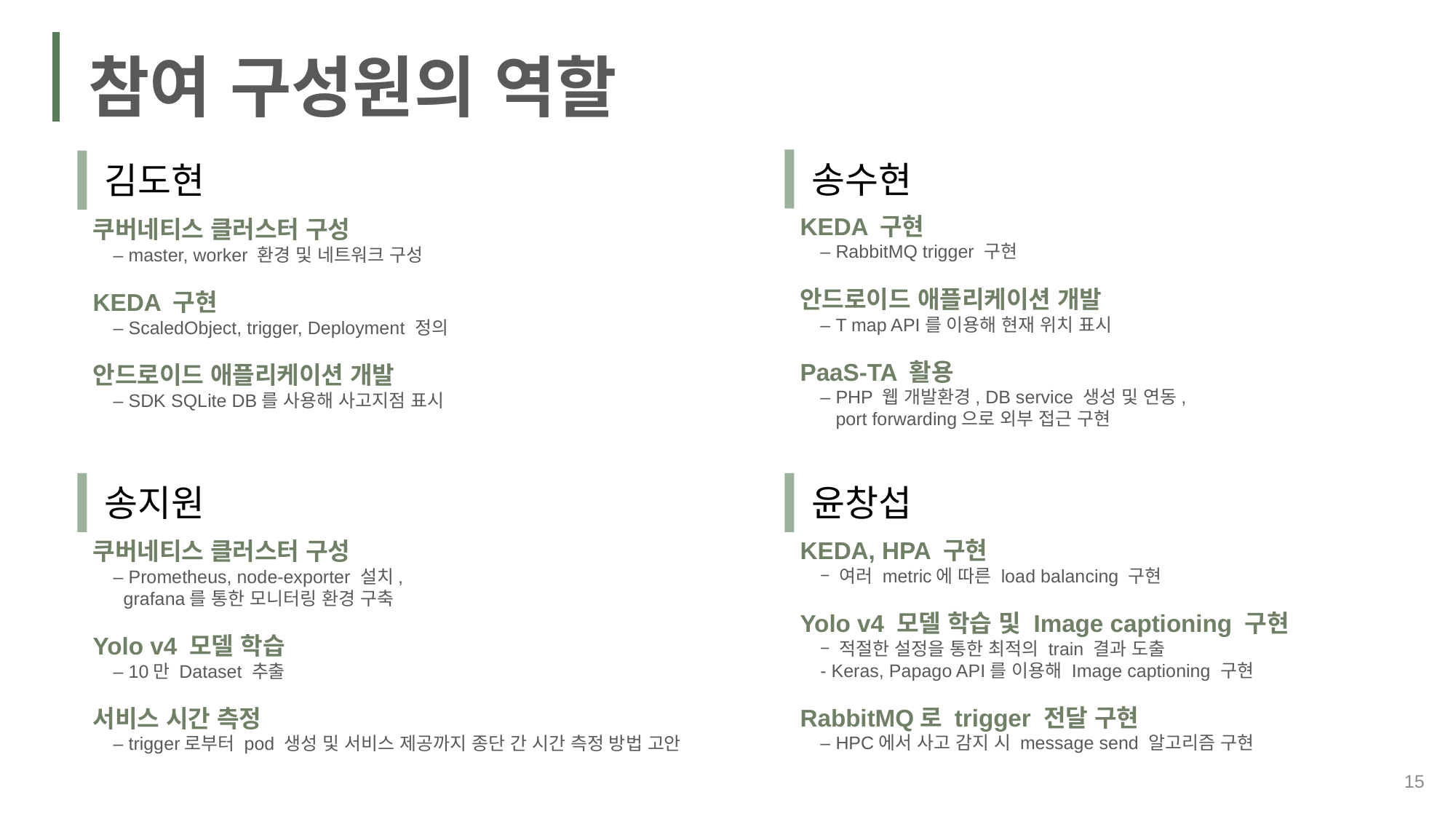

참여 구성원의 역할
송수현
김도현
KEDA 구현
    – RabbitMQ trigger 구현

안드로이드 애플리케이션 개발
    – T map API를 이용해 현재 위치 표시

PaaS-TA 활용
    – PHP 웹 개발환경, DB service 생성 및 연동,
       port forwarding으로 외부 접근 구현
쿠버네티스 클러스터 구성
    – master, worker 환경 및 네트워크 구성

KEDA 구현
    – ScaledObject, trigger, Deployment 정의

안드로이드 애플리케이션 개발
    – SDK SQLite DB를 사용해 사고지점 표시
윤창섭
송지원
KEDA, HPA 구현
    – 여러 metric에 따른 load balancing 구현

Yolo v4 모델 학습 및 Image captioning 구현
    – 적절한 설정을 통한 최적의 train 결과 도출
    - Keras, Papago API를 이용해 Image captioning 구현

RabbitMQ로 trigger 전달 구현
    – HPC에서 사고 감지 시 message send 알고리즘 구현
쿠버네티스 클러스터 구성
    – Prometheus, node-exporter 설치,
      grafana를 통한 모니터링 환경 구축

Yolo v4 모델 학습
    – 10만 Dataset 추출

서비스 시간 측정
    – trigger로부터 pod 생성 및 서비스 제공까지 종단 간 시간 측정 방법 고안
15